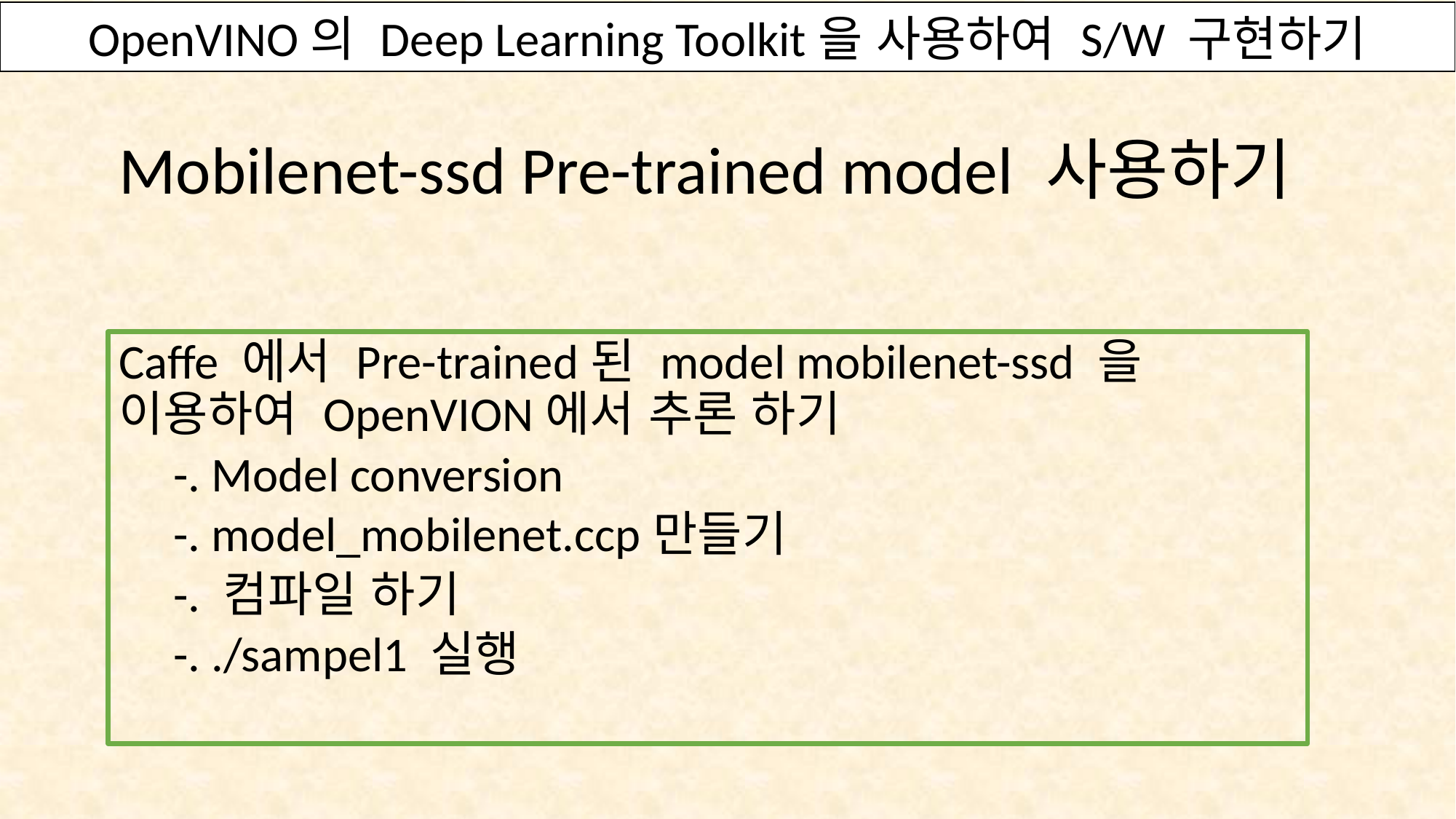

OpenVINO의 Deep Learning Toolkit을 사용하여 S/W 구현하기
OpenVINO의 Deep Learning Toolkit을 사용하여 S/W 구현하기
# Mobilenet-ssd Pre-trained model 사용하기
Caffe 에서 Pre-trained된 model mobilenet-ssd 을 이용하여 OpenVION에서 추론 하기
-. Model conversion
-. model_mobilenet.ccp만들기
-. 컴파일 하기
-. ./sampel1 실행